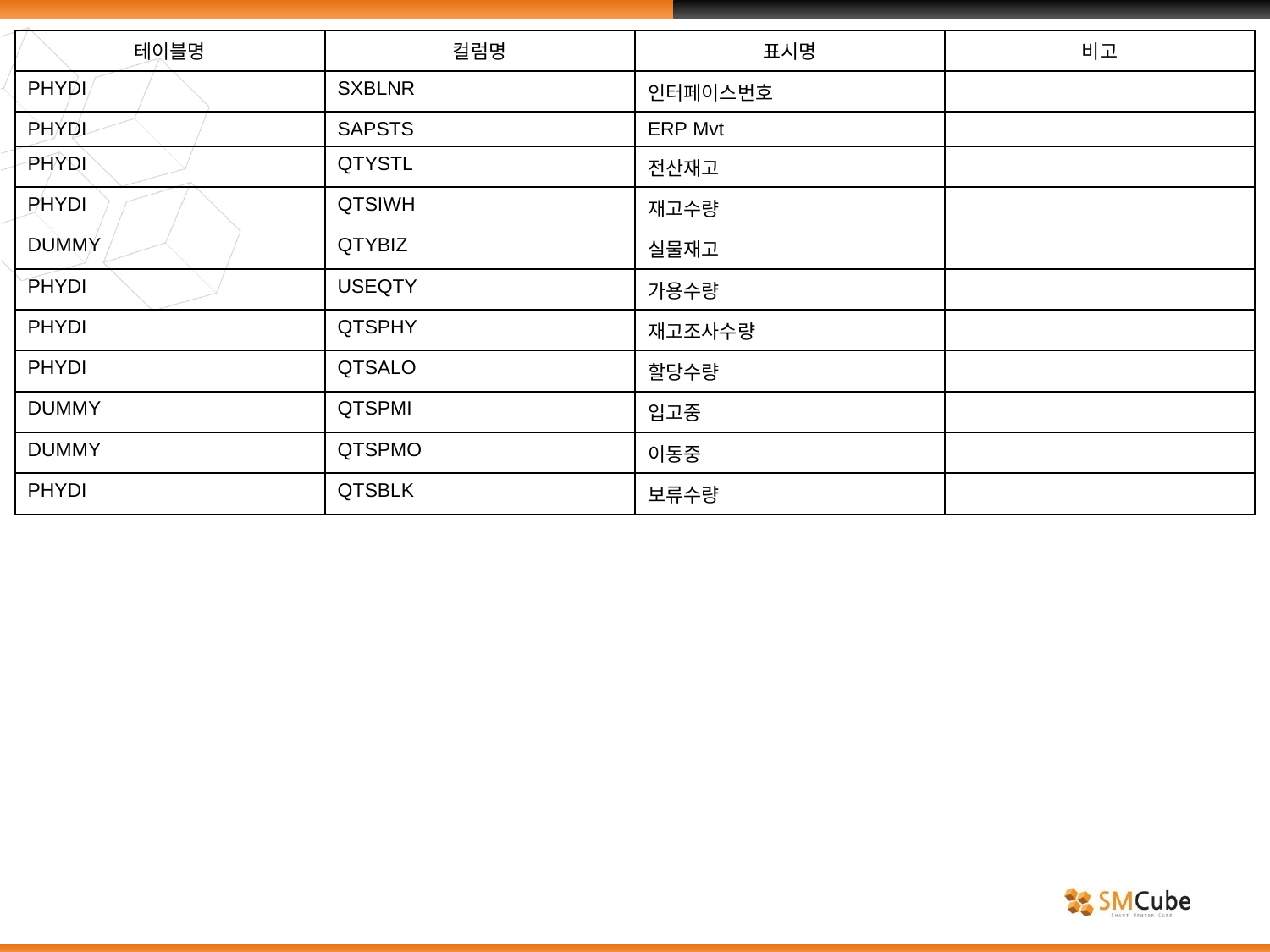

| 테이블명 | 컬럼명 | 표시명 | 비고 |
| --- | --- | --- | --- |
| PHYDI | SXBLNR | 인터페이스번호 |  |
| PHYDI | SAPSTS | ERP Mvt |  |
| PHYDI | QTYSTL | 전산재고 |  |
| PHYDI | QTSIWH | 재고수량 |  |
| DUMMY | QTYBIZ | 실물재고 |  |
| PHYDI | USEQTY | 가용수량 |  |
| PHYDI | QTSPHY | 재고조사수량 |  |
| PHYDI | QTSALO | 할당수량 |  |
| DUMMY | QTSPMI | 입고중 |  |
| DUMMY | QTSPMO | 이동중 |  |
| PHYDI | QTSBLK | 보류수량 |  |